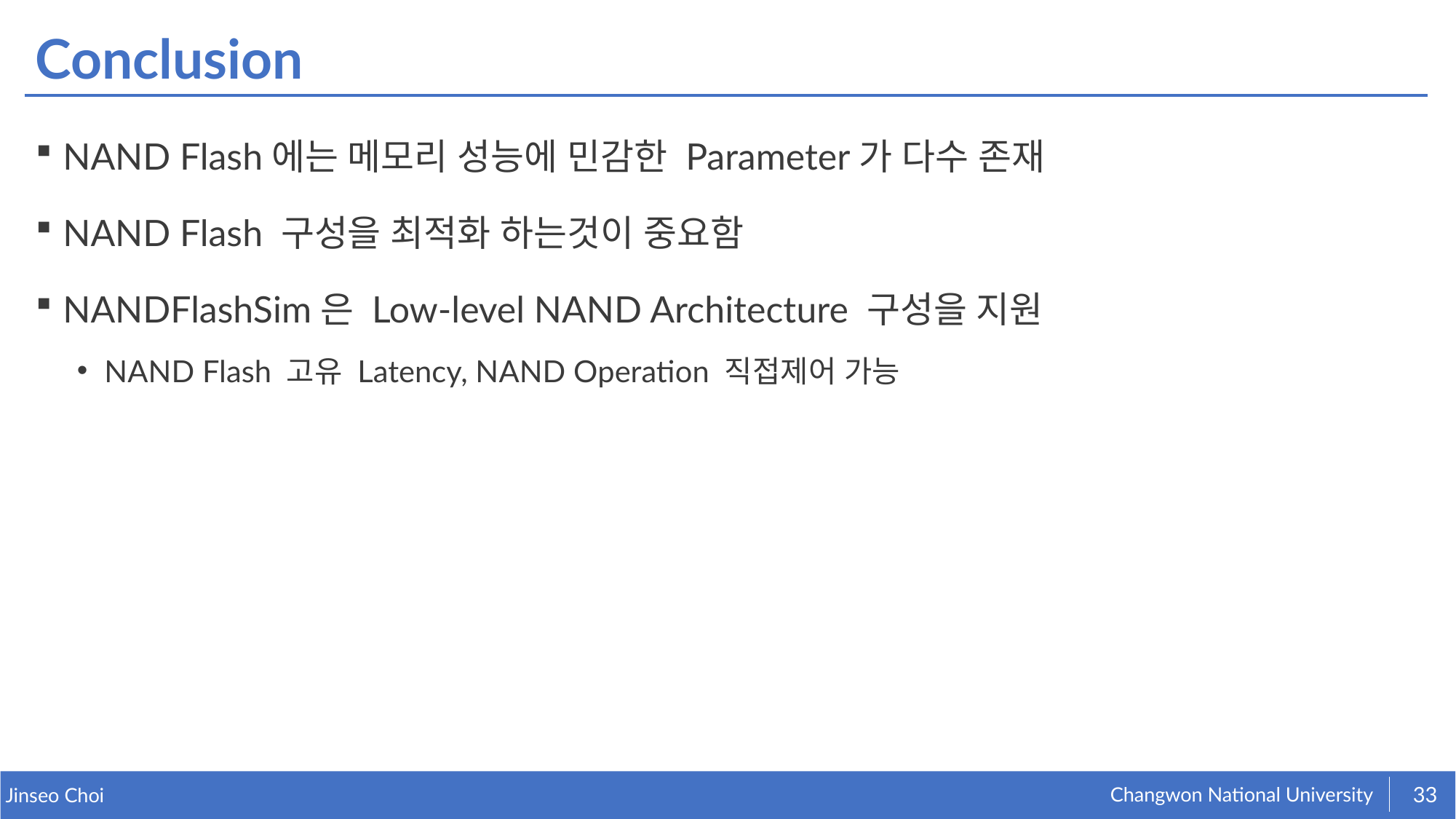

# Conclusion
NAND Flash에는 메모리 성능에 민감한 Parameter가 다수 존재
NAND Flash 구성을 최적화 하는것이 중요함
NANDFlashSim은 Low-level NAND Architecture 구성을 지원
NAND Flash 고유 Latency, NAND Operation 직접제어 가능
33